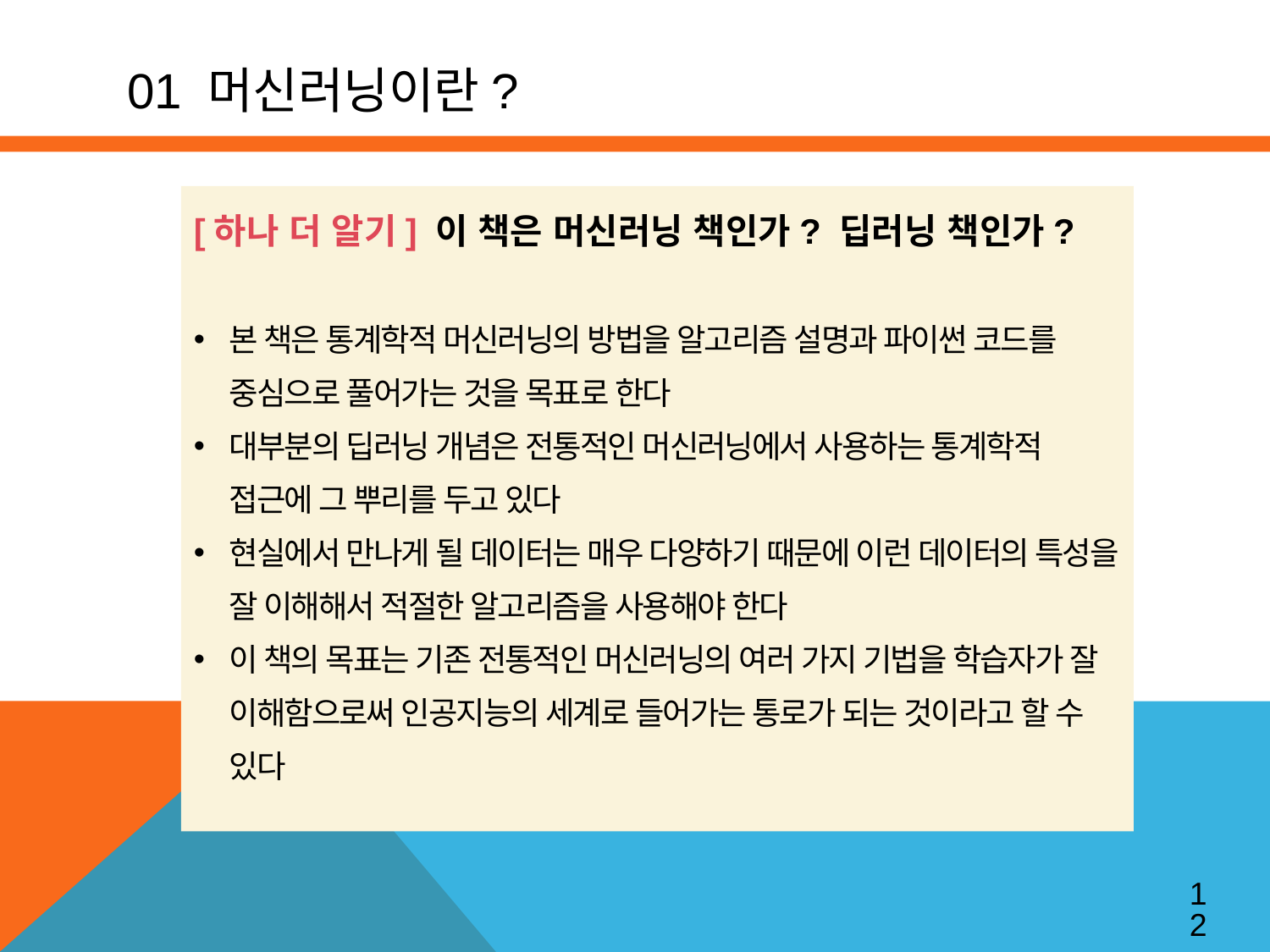

# 01 머신러닝이란?

[하나 더 알기] 이 책은 머신러닝 책인가? 딥러닝 책인가?

본 책은 통계학적 머신러닝의 방법을 알고리즘 설명과 파이썬 코드를 중심으로 풀어가는 것을 목표로 한다
대부분의 딥러닝 개념은 전통적인 머신러닝에서 사용하는 통계학적 접근에 그 뿌리를 두고 있다
현실에서 만나게 될 데이터는 매우 다양하기 때문에 이런 데이터의 특성을 잘 이해해서 적절한 알고리즘을 사용해야 한다
이 책의 목표는 기존 전통적인 머신러닝의 여러 가지 기법을 학습자가 잘 이해함으로써 인공지능의 세계로 들어가는 통로가 되는 것이라고 할 수 있다
12